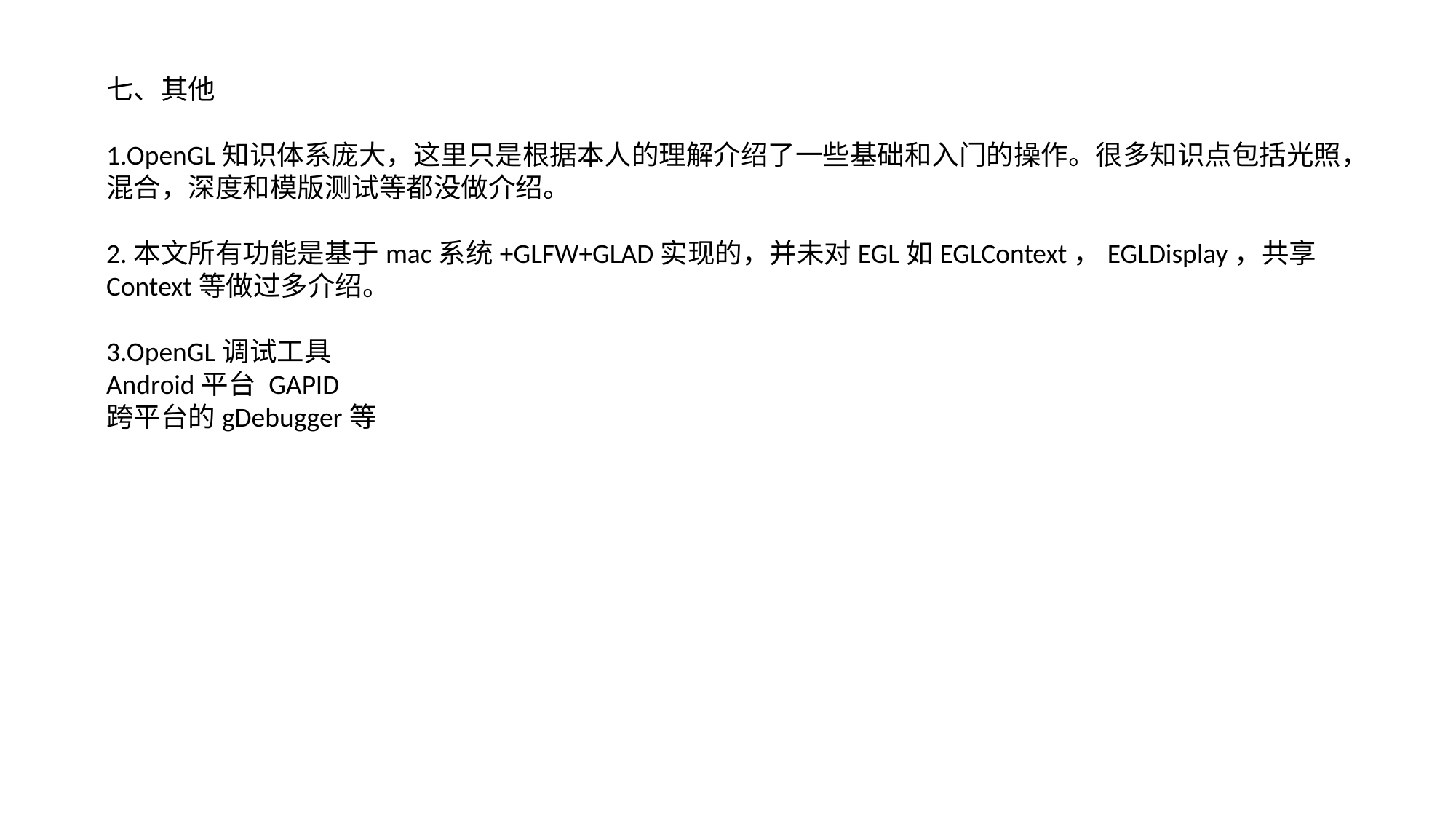

七、其他

1.OpenGL知识体系庞大，这里只是根据本人的理解介绍了一些基础和入门的操作。很多知识点包括光照，混合，深度和模版测试等都没做介绍。

2.本文所有功能是基于mac系统+GLFW+GLAD实现的，并未对EGL如EGLContext，EGLDisplay，共享Context等做过多介绍。

3.OpenGL调试工具
Android平台 GAPID
跨平台的gDebugger等